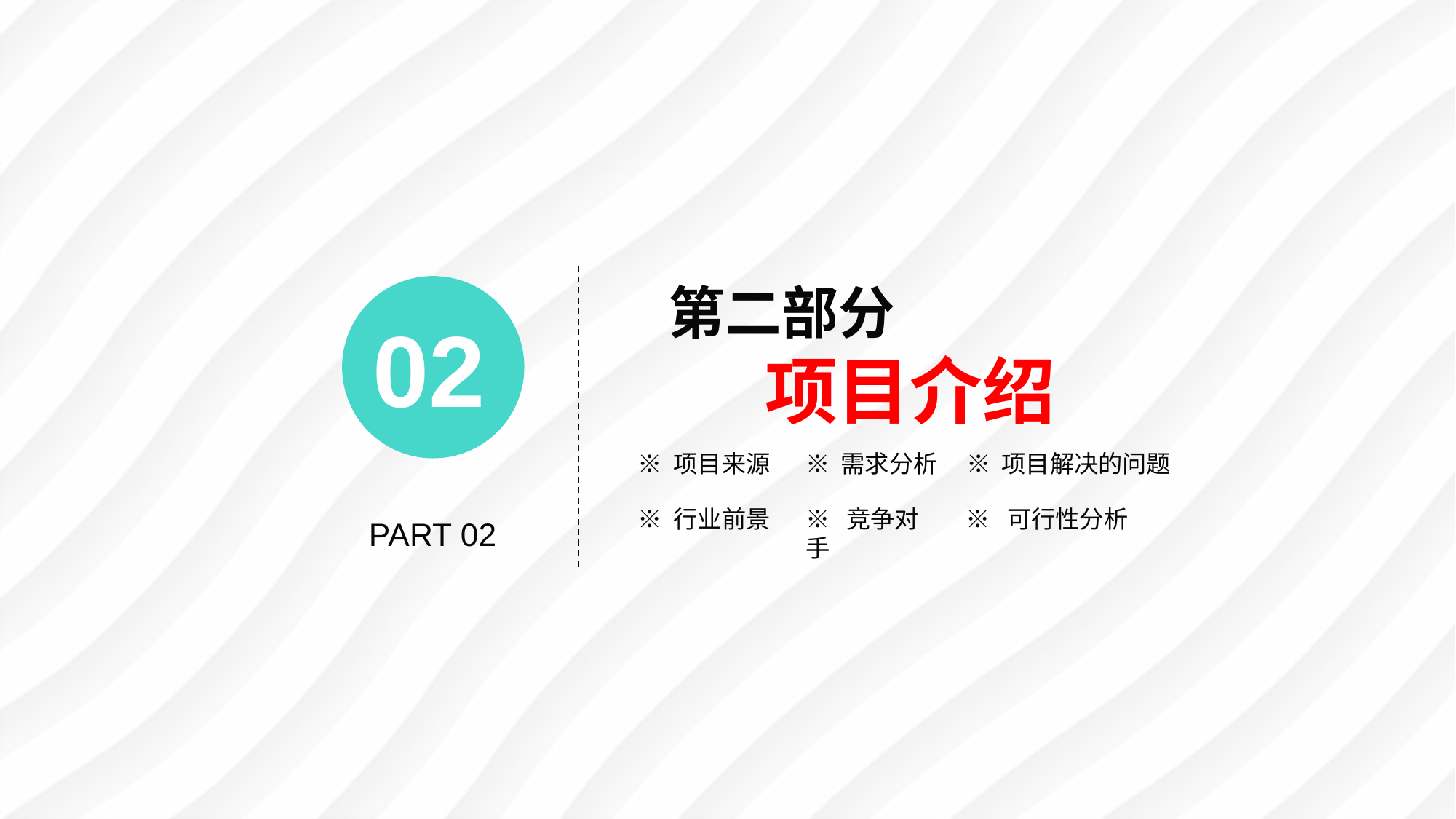

0
 第二部分
	项目介绍

02
※ 项目来源
※ 需求分析
※ 项目解决的问题
※ 行业前景
※  竞争对手
※  可行性分析
PART 02